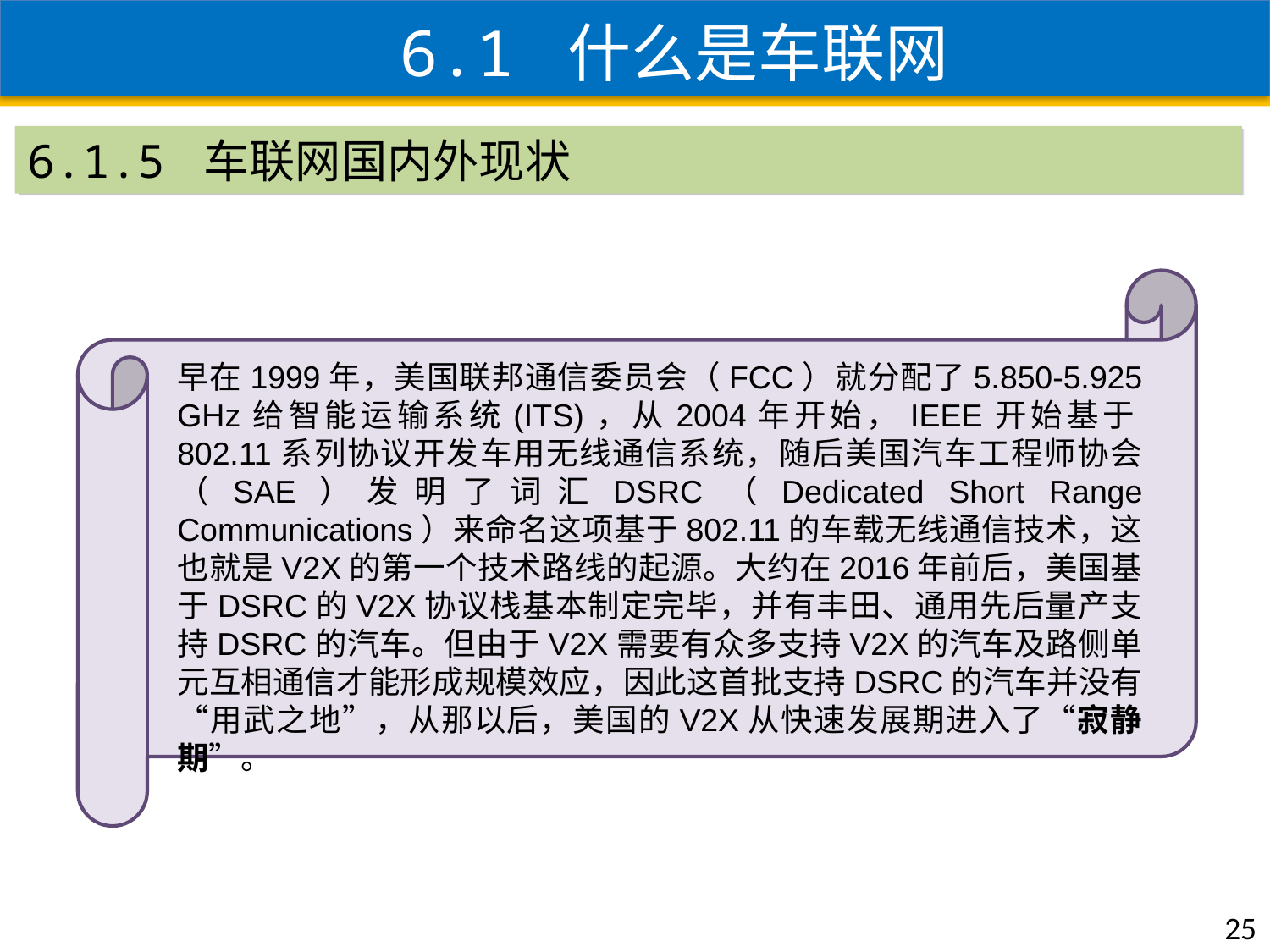

6.1 什么是车联网
6.1.5 车联网国内外现状

早在1999年，美国联邦通信委员会（FCC）就分配了5.850-5.925 GHz给智能运输系统(ITS)，从2004年开始，IEEE开始基于802.11系列协议开发车用无线通信系统，随后美国汽车工程师协会（SAE）发明了词汇DSRC（Dedicated Short Range Communications）来命名这项基于802.11的车载无线通信技术，这也就是V2X的第一个技术路线的起源。大约在2016年前后，美国基于DSRC的V2X协议栈基本制定完毕，并有丰田、通用先后量产支持DSRC的汽车。但由于V2X需要有众多支持V2X的汽车及路侧单元互相通信才能形成规模效应，因此这首批支持DSRC的汽车并没有“用武之地”，从那以后，美国的V2X从快速发展期进入了“寂静期”。

25